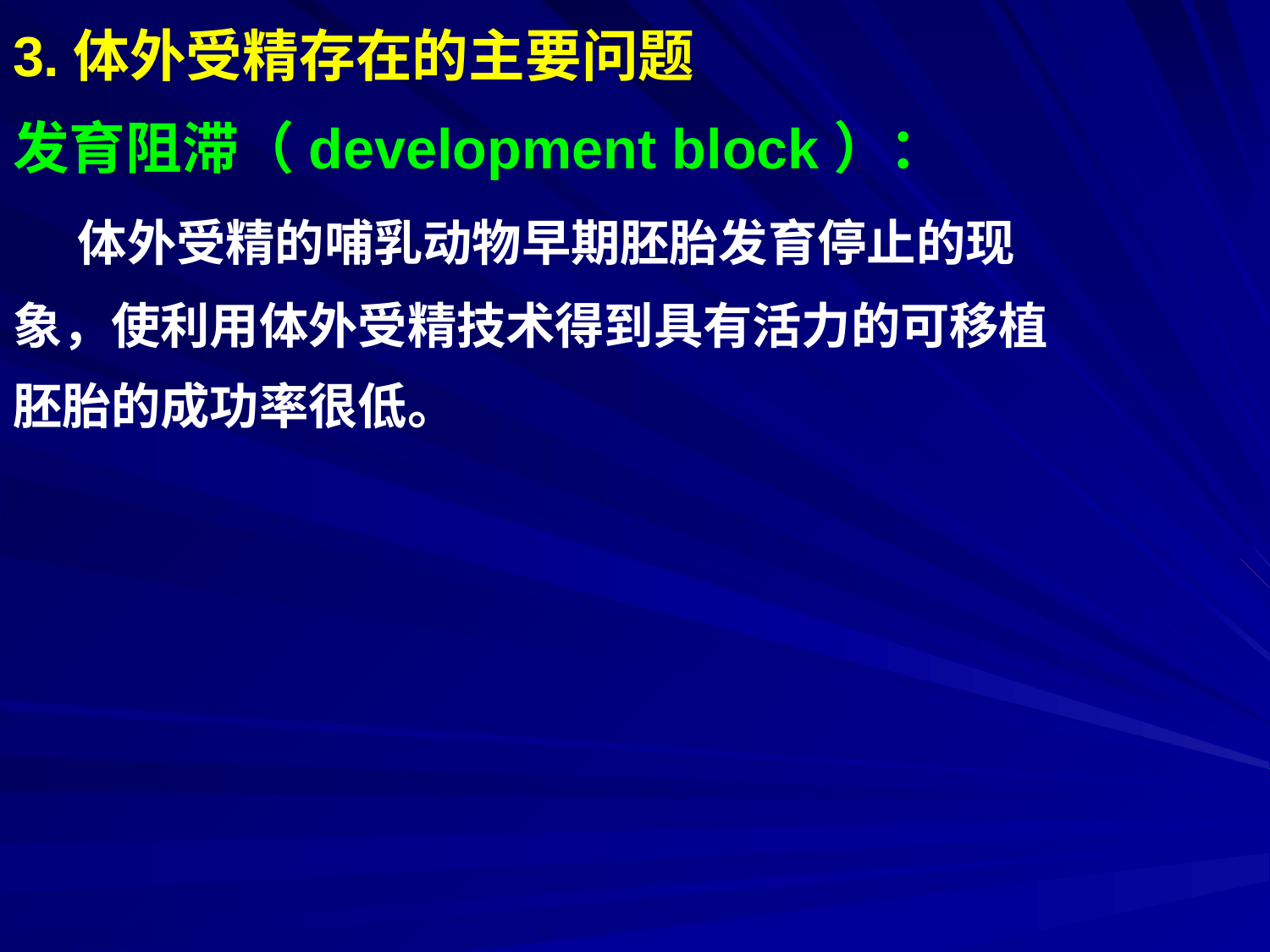

3.体外受精存在的主要问题
发育阻滞（development block）：
    体外受精的哺乳动物早期胚胎发育停止的现
象，使利用体外受精技术得到具有活力的可移植
胚胎的成功率很低。